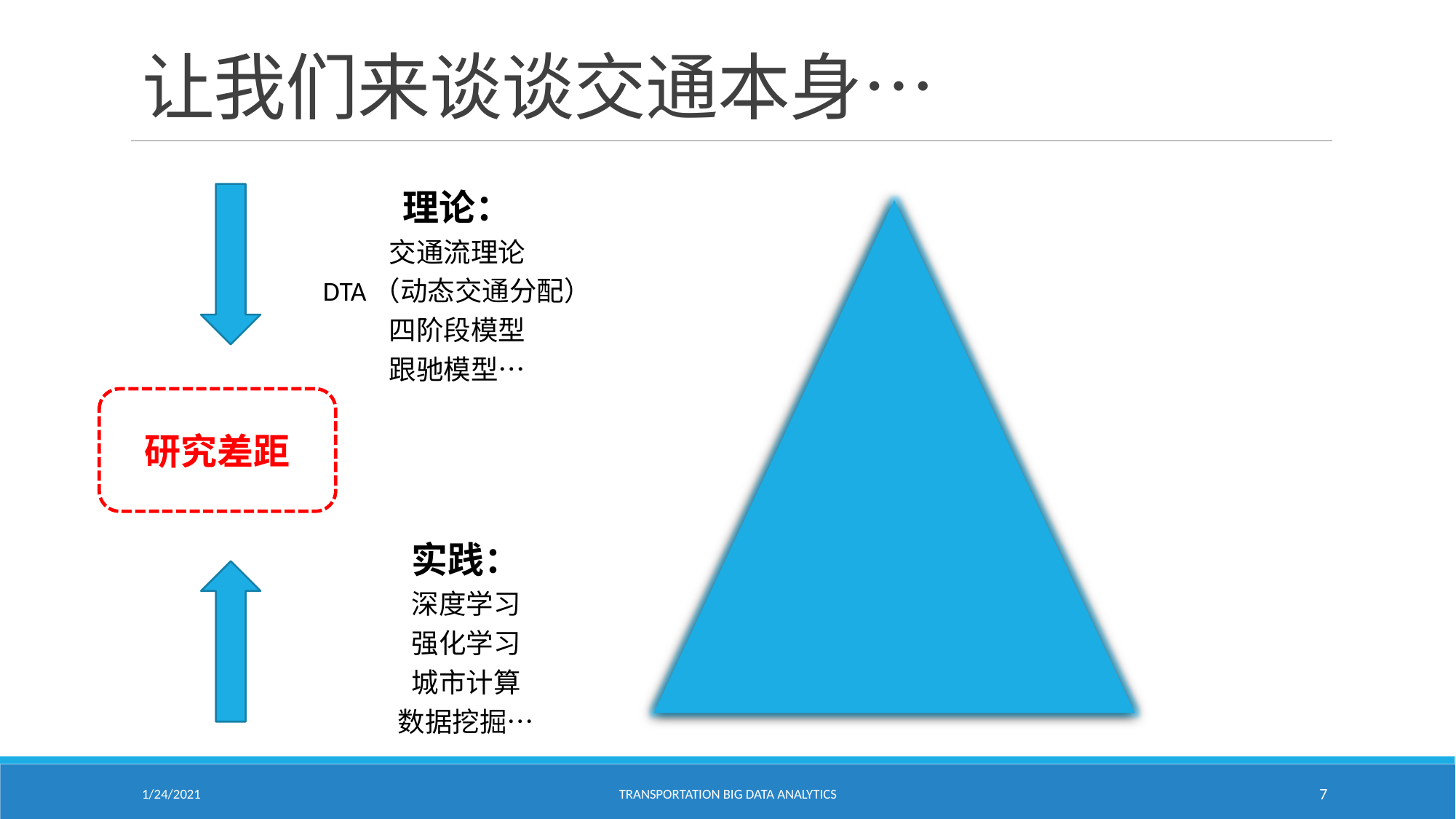

# 让我们来谈谈交通本身…
理论：
交通流理论
DTA（动态交通分配）
四阶段模型
跟驰模型…

研究差距
实践：
深度学习
强化学习
城市计算
数据挖掘…

1/24/2021
Transportation Big Data Analytics
7